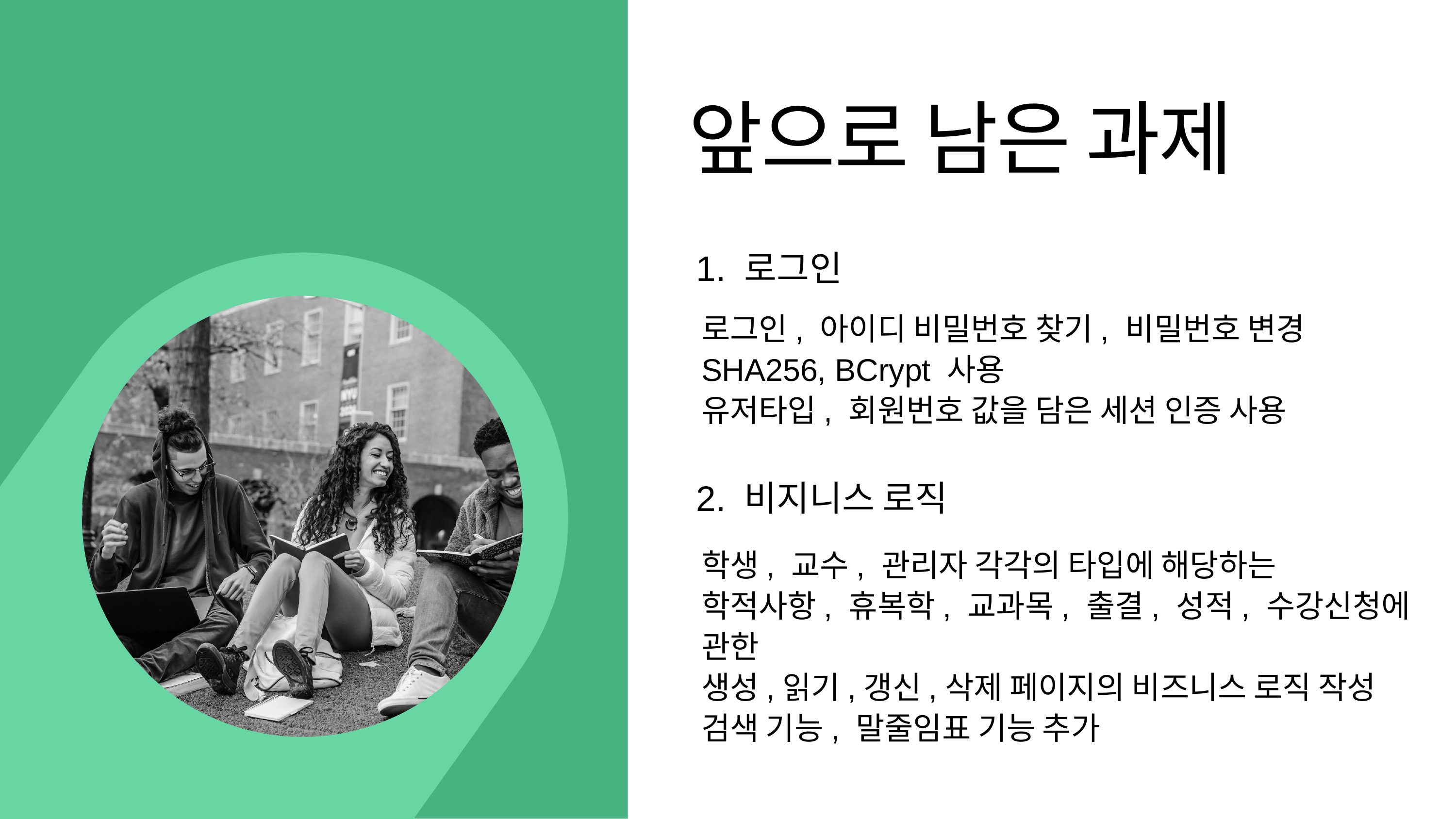

앞으로 남은 과제
1. 로그인

로그인, 아이디 비밀번호 찾기, 비밀번호 변경
SHA256, BCrypt 사용
유저타입, 회원번호 값을 담은 세션 인증 사용

2. 비지니스 로직
학생, 교수, 관리자 각각의 타입에 해당하는
학적사항, 휴복학, 교과목, 출결, 성적, 수강신청에 관한
생성,읽기,갱신,삭제 페이지의 비즈니스 로직 작성
검색 기능, 말줄임표 기능 추가
안건 페이지로 돌아가기